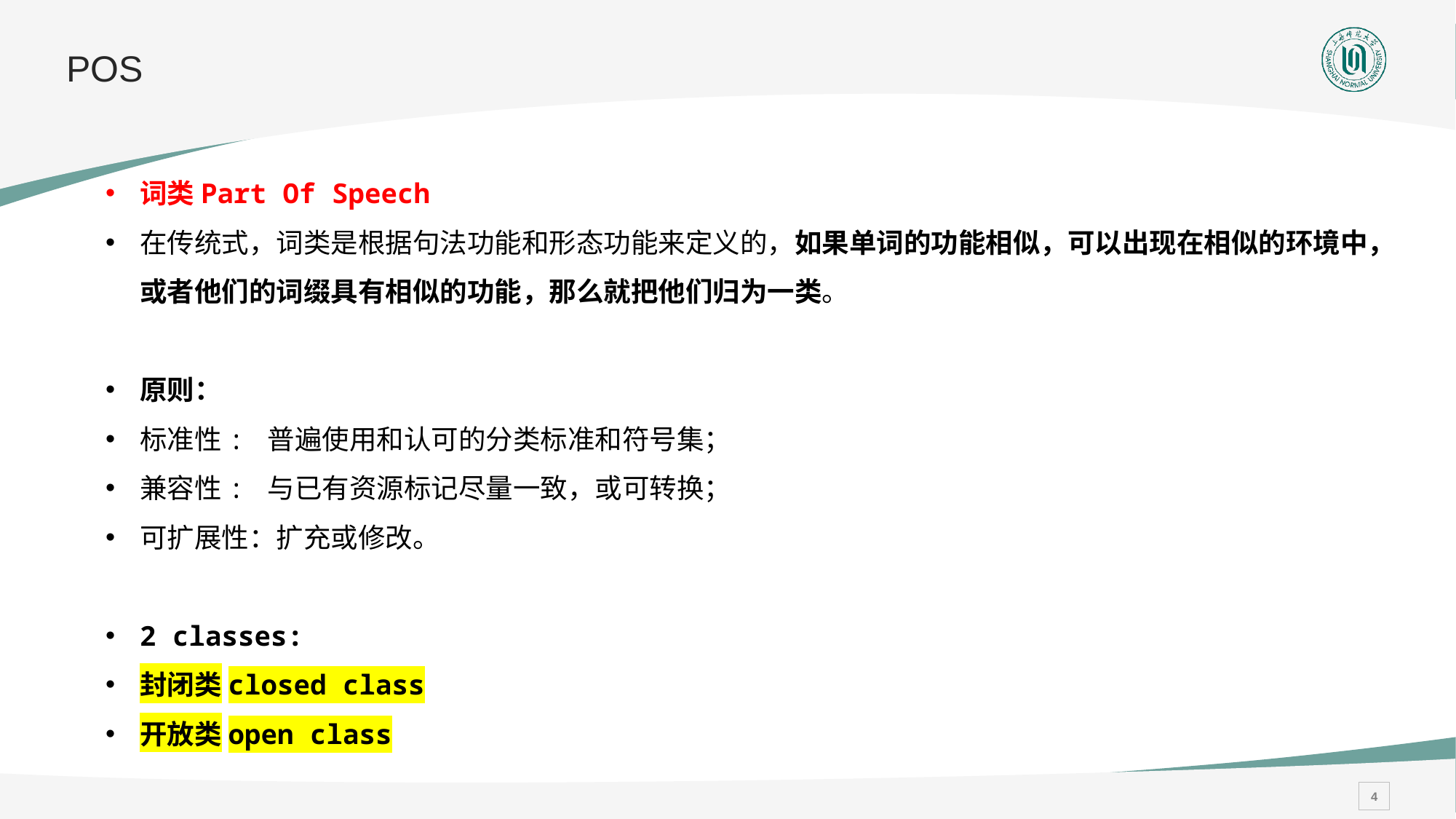

# POS
词类Part Of Speech
在传统式，词类是根据句法功能和形态功能来定义的，如果单词的功能相似，可以出现在相似的环境中，或者他们的词缀具有相似的功能，那么就把他们归为一类。

原则：
标准性: 普遍使用和认可的分类标准和符号集；
兼容性: 与已有资源标记尽量一致，或可转换；
可扩展性：扩充或修改。

2 classes:
封闭类closed class
开放类open class